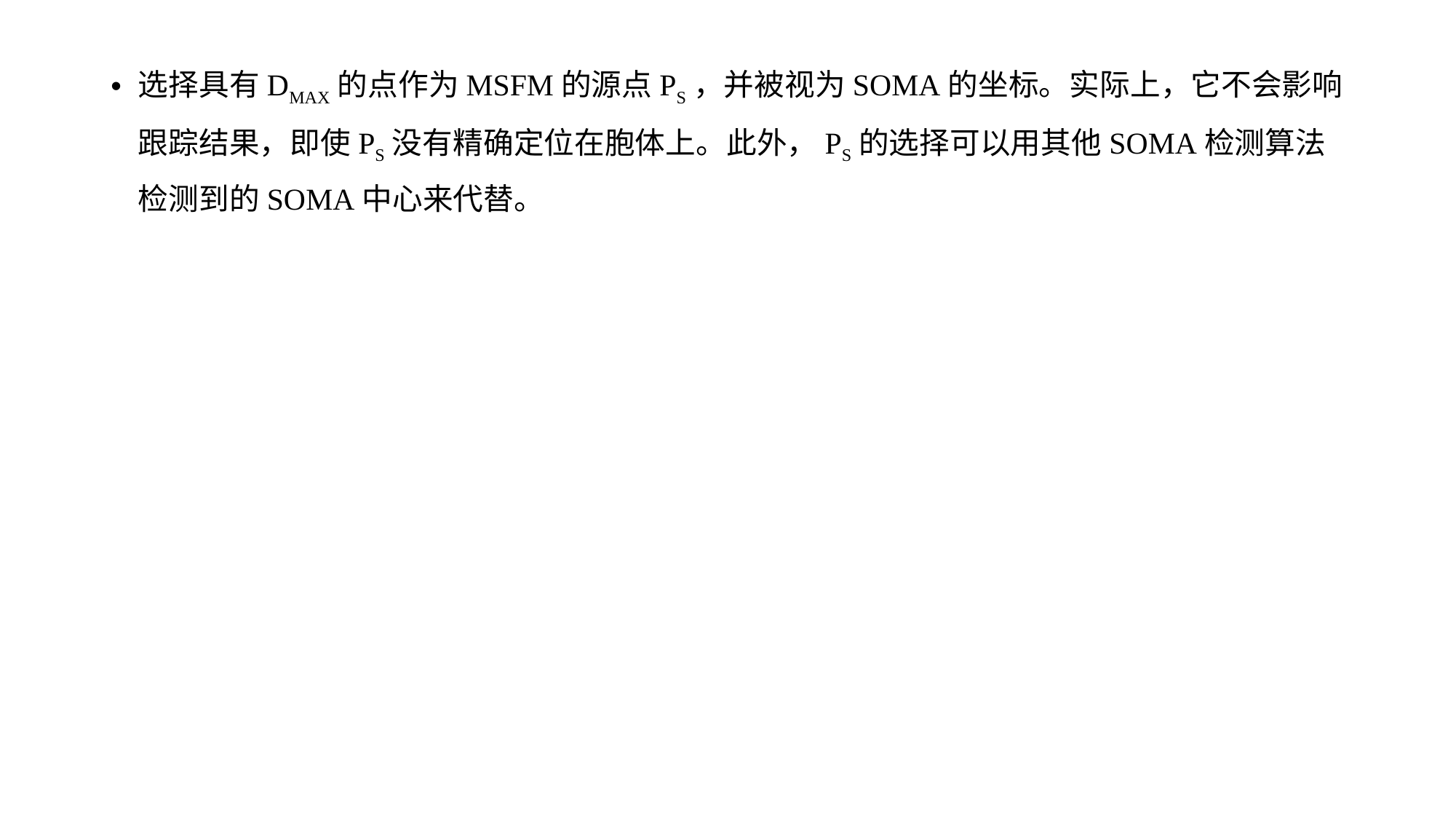

# 选择具有DMAX的点作为MSFM的源点PS，并被视为SOMA的坐标。实际上，它不会影响跟踪结果，即使PS没有精确定位在胞体上。此外，PS的选择可以用其他SOMA检测算法检测到的SOMA中心来代替。